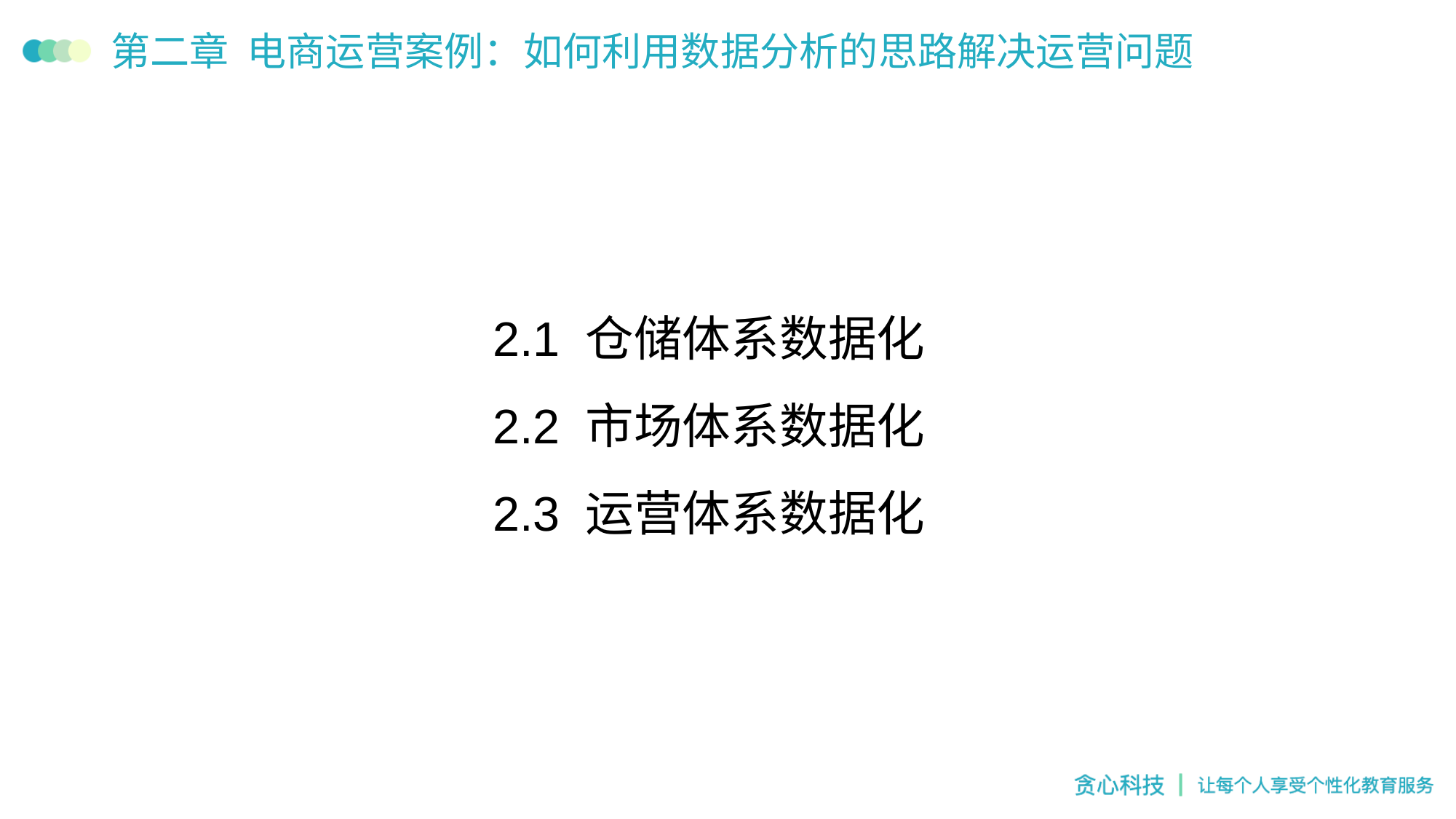

# 第二章  电商运营案例：如何利用数据分析的思路解决运营问题
2.1 仓储体系数据化
2.2 市场体系数据化
2.3 运营体系数据化